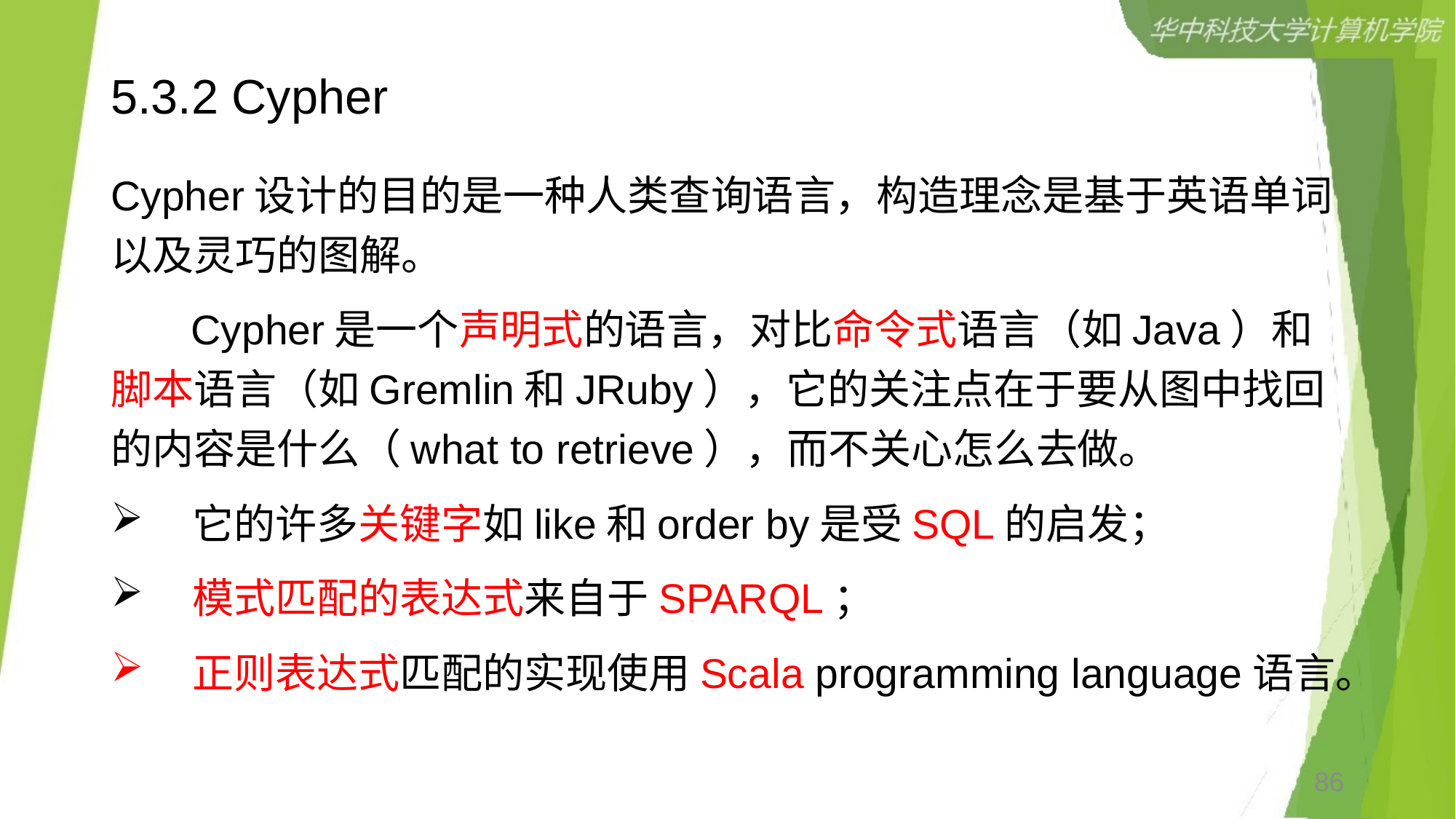

# 5.3.2 Cypher
Cypher设计的目的是一种人类查询语言，构造理念是基于英语单词以及灵巧的图解。
       Cypher是一个声明式的语言，对比命令式语言（如Java）和脚本语言（如Gremlin和JRuby），它的关注点在于要从图中找回的内容是什么（what to retrieve），而不关心怎么去做。
  它的许多关键字如like和order by是受SQL的启发；
  模式匹配的表达式来自于SPARQL；
  正则表达式匹配的实现使用Scala programming language语言。
86